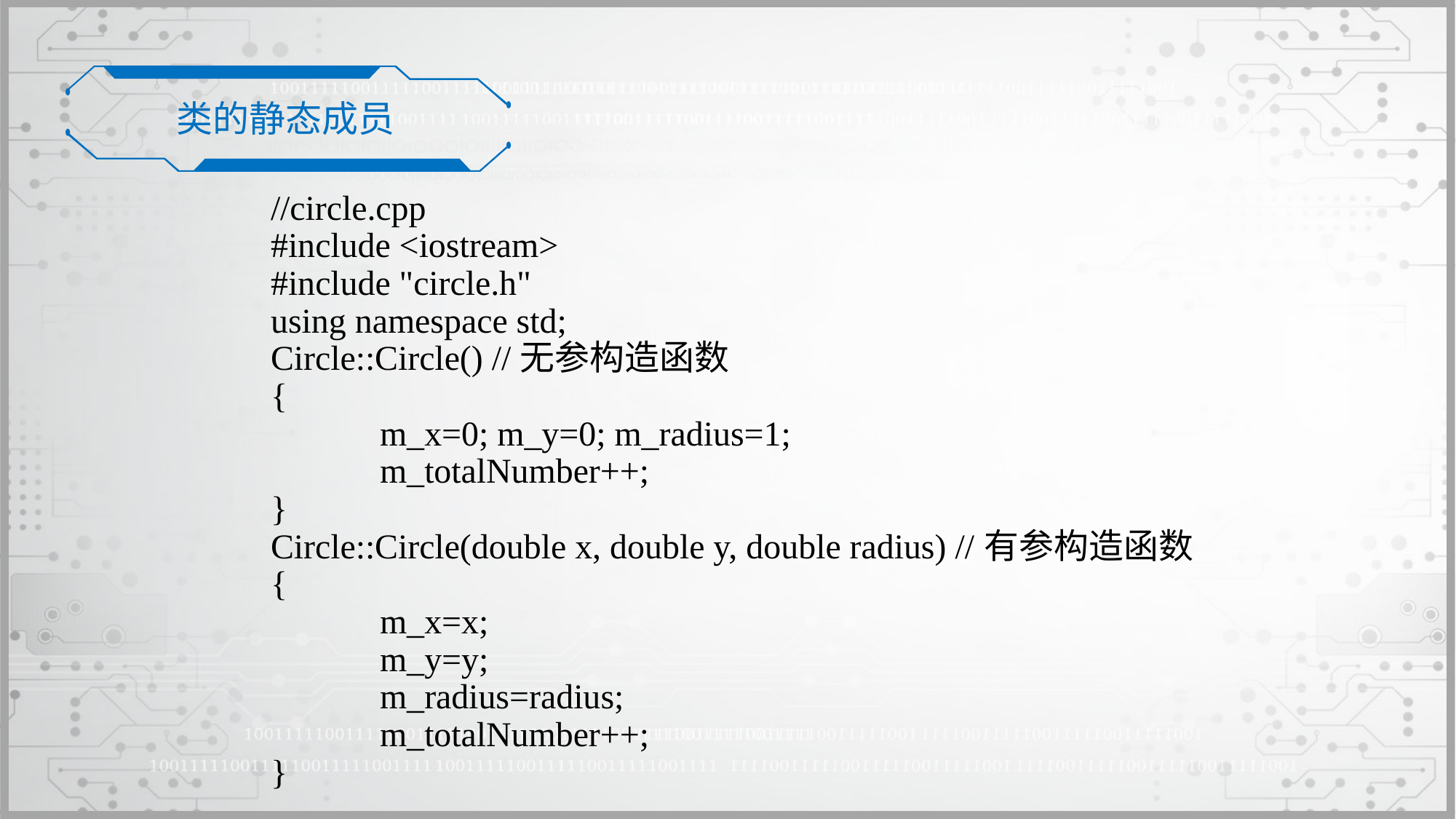

类的静态成员
//circle.cpp
#include <iostream>
#include "circle.h"
using namespace std;
Circle::Circle() //无参构造函数
{
	m_x=0; m_y=0; m_radius=1;
	m_totalNumber++;
}
Circle::Circle(double x, double y, double radius) //有参构造函数
{
	m_x=x;
	m_y=y;
	m_radius=radius;
	m_totalNumber++;
}